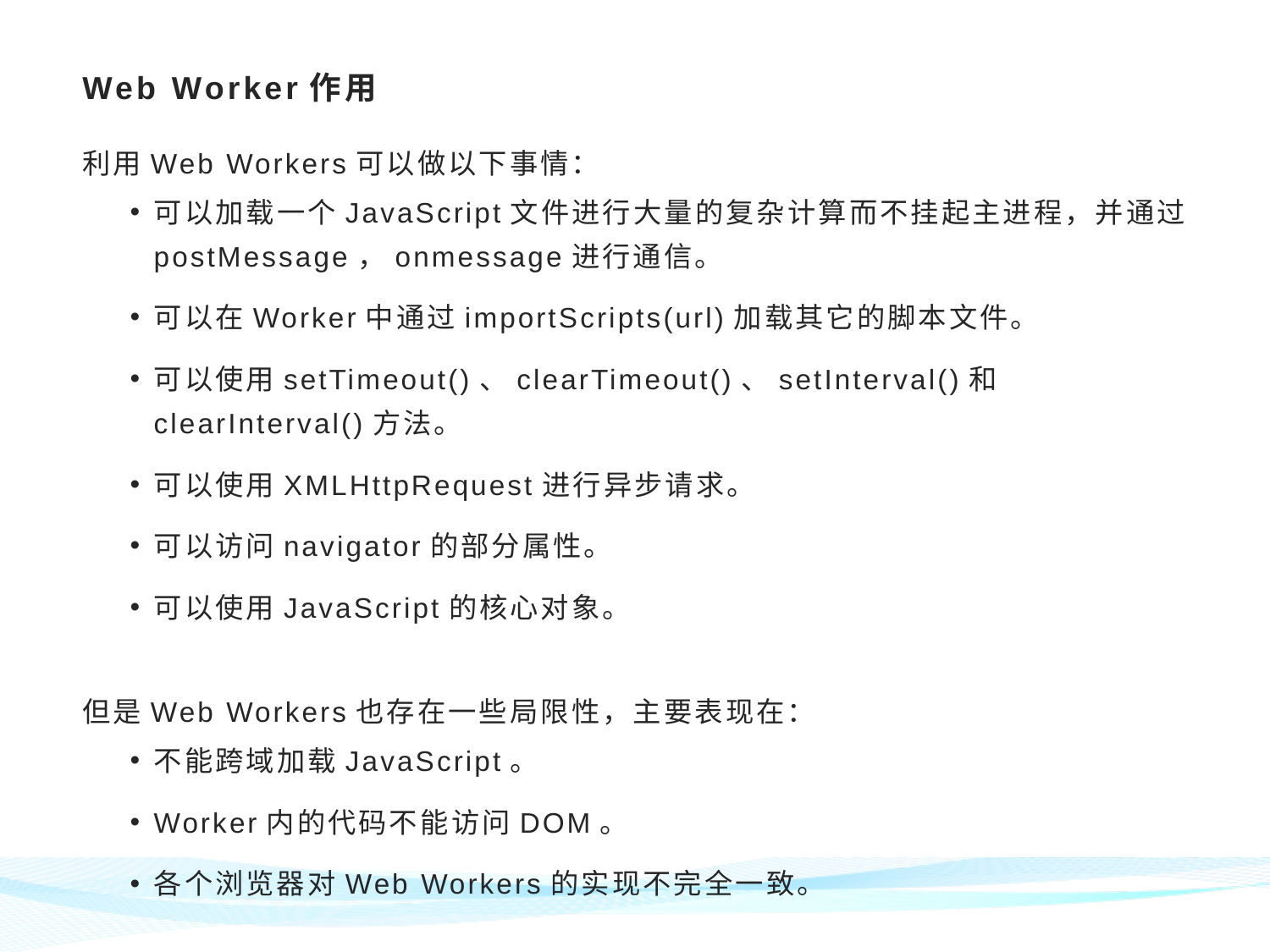

# Web Worker作用
利用Web Workers可以做以下事情：
可以加载一个JavaScript文件进行大量的复杂计算而不挂起主进程，并通过postMessage，onmessage进行通信。
可以在Worker中通过importScripts(url)加载其它的脚本文件。
可以使用setTimeout()、clearTimeout()、setInterval()和clearInterval()方法。
可以使用XMLHttpRequest进行异步请求。
可以访问navigator的部分属性。
可以使用JavaScript的核心对象。

但是Web Workers也存在一些局限性，主要表现在：
不能跨域加载JavaScript。
Worker内的代码不能访问DOM。
各个浏览器对Web Workers的实现不完全一致。